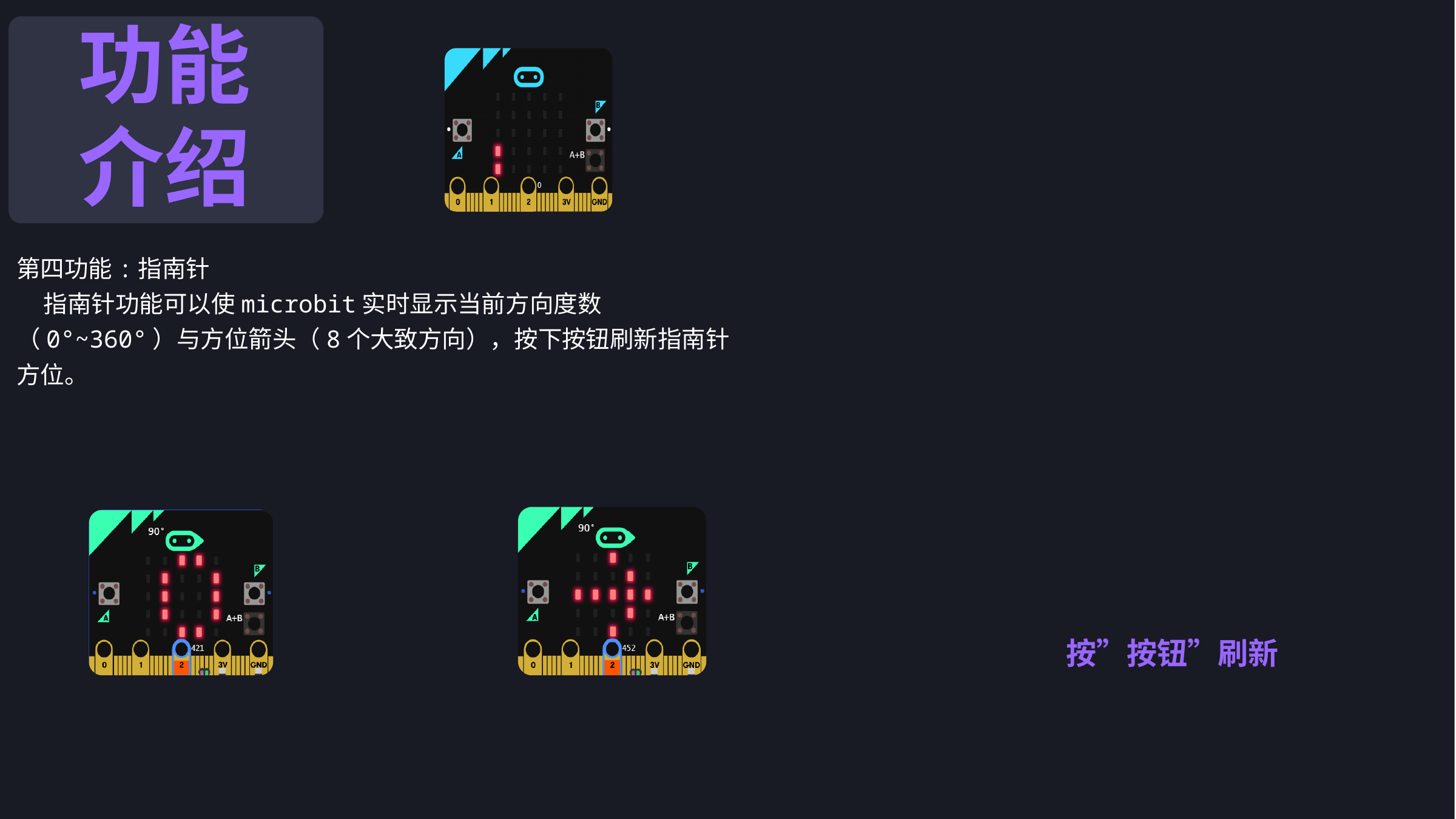

功能
介绍

第四功能:指南针
    指南针功能可以使microbit实时显示当前方向度数（0°~360°）与方位箭头（8个大致方向），按下按钮刷新指南针方位。

按”按钮”刷新